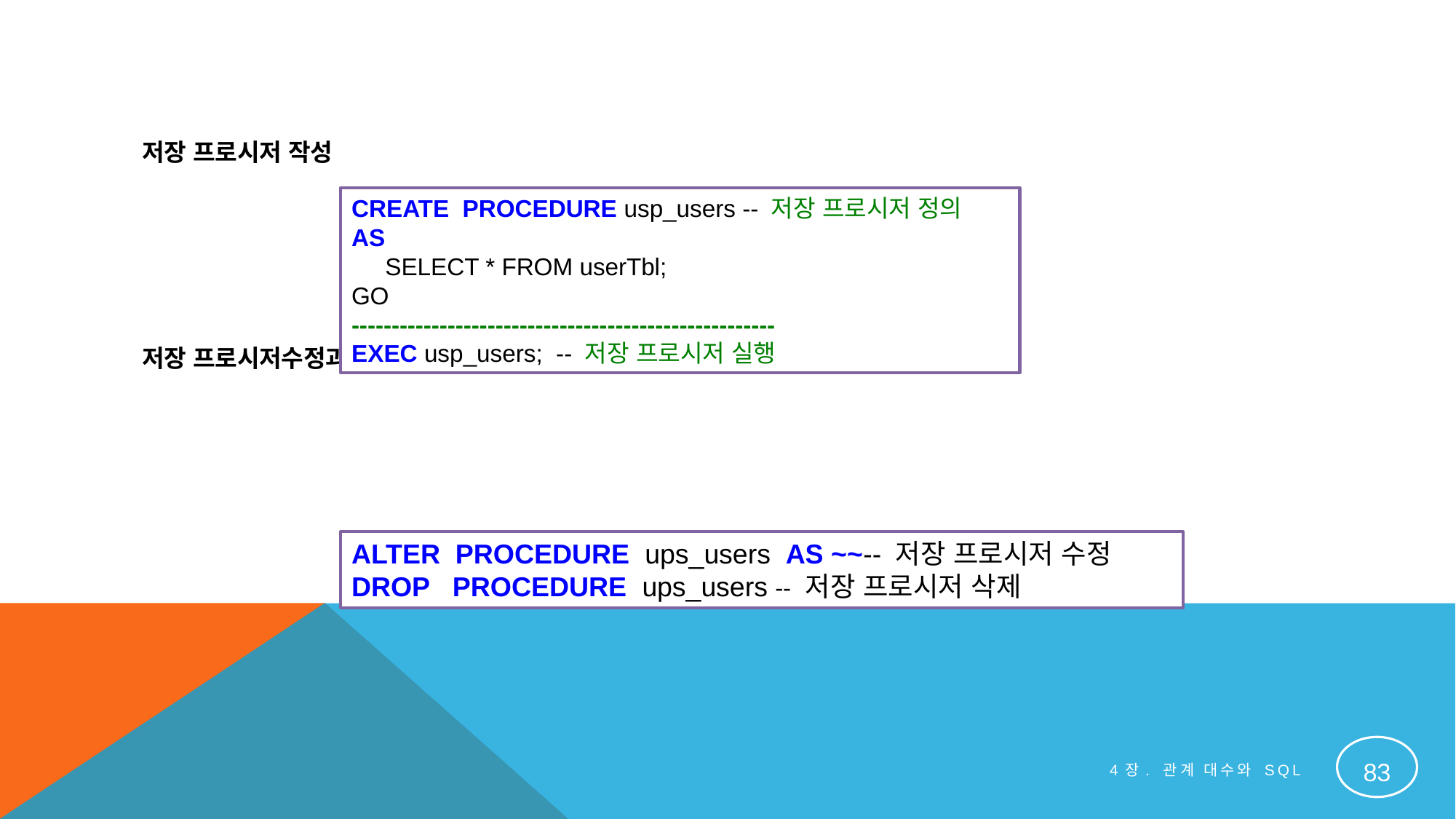

#
저장 프로시저 작성

저장 프로시저수정과 삭제
CREATE  PROCEDURE usp_users -- 저장 프로시저 정의
AS
     SELECT * FROM userTbl;
GO
-----------------------------------------------------
EXEC usp_users;  -- 저장 프로시저 실행
ALTER  PROCEDURE  ups_users  AS ~~-- 저장 프로시저 수정
DROP   PROCEDURE  ups_users -- 저장 프로시저 삭제
83
4장. 관계 대수와 SQL